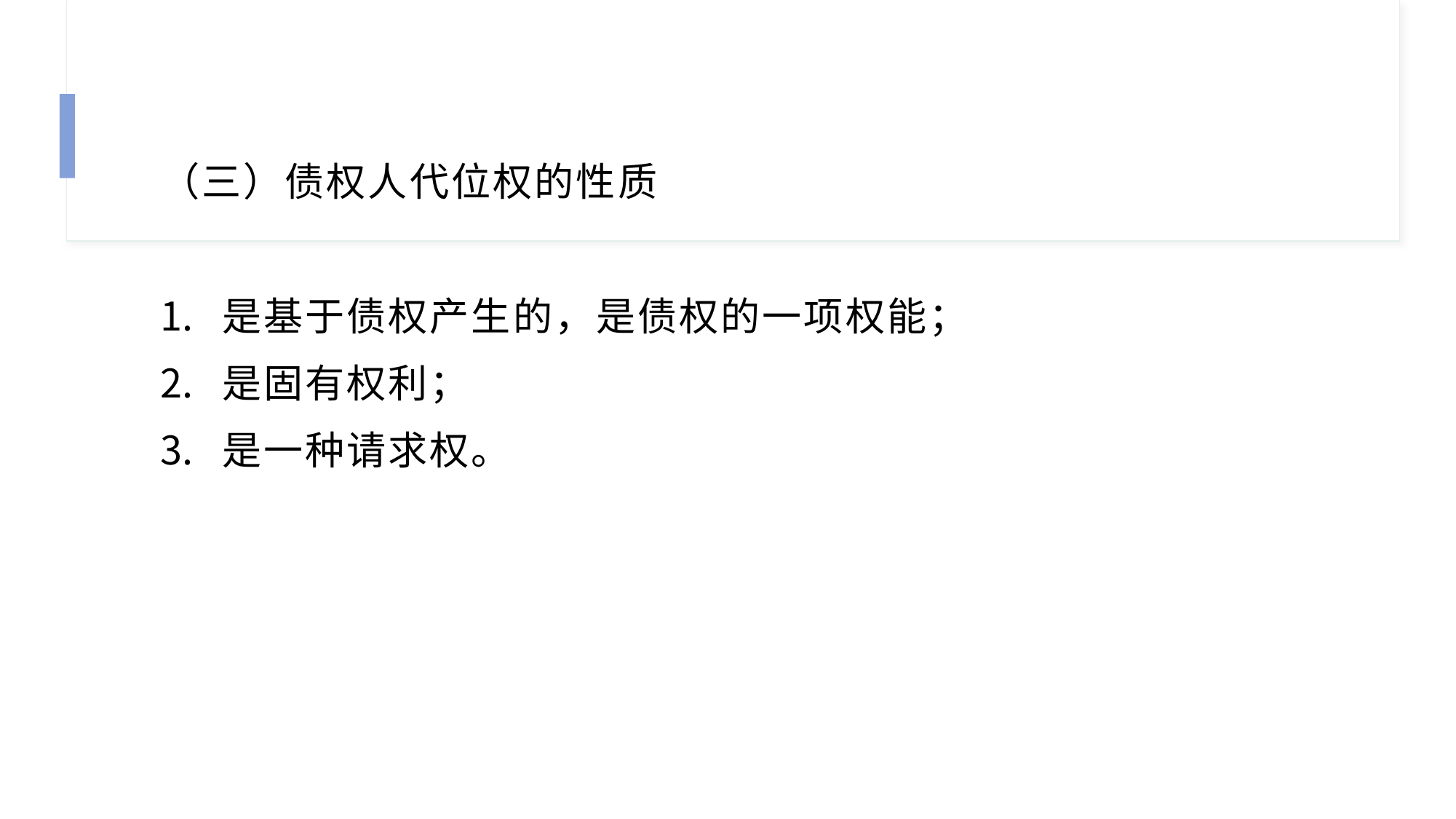

（三）债权人代位权的性质

是基于债权产生的，是债权的一项权能；
是固有权利；
是一种请求权。